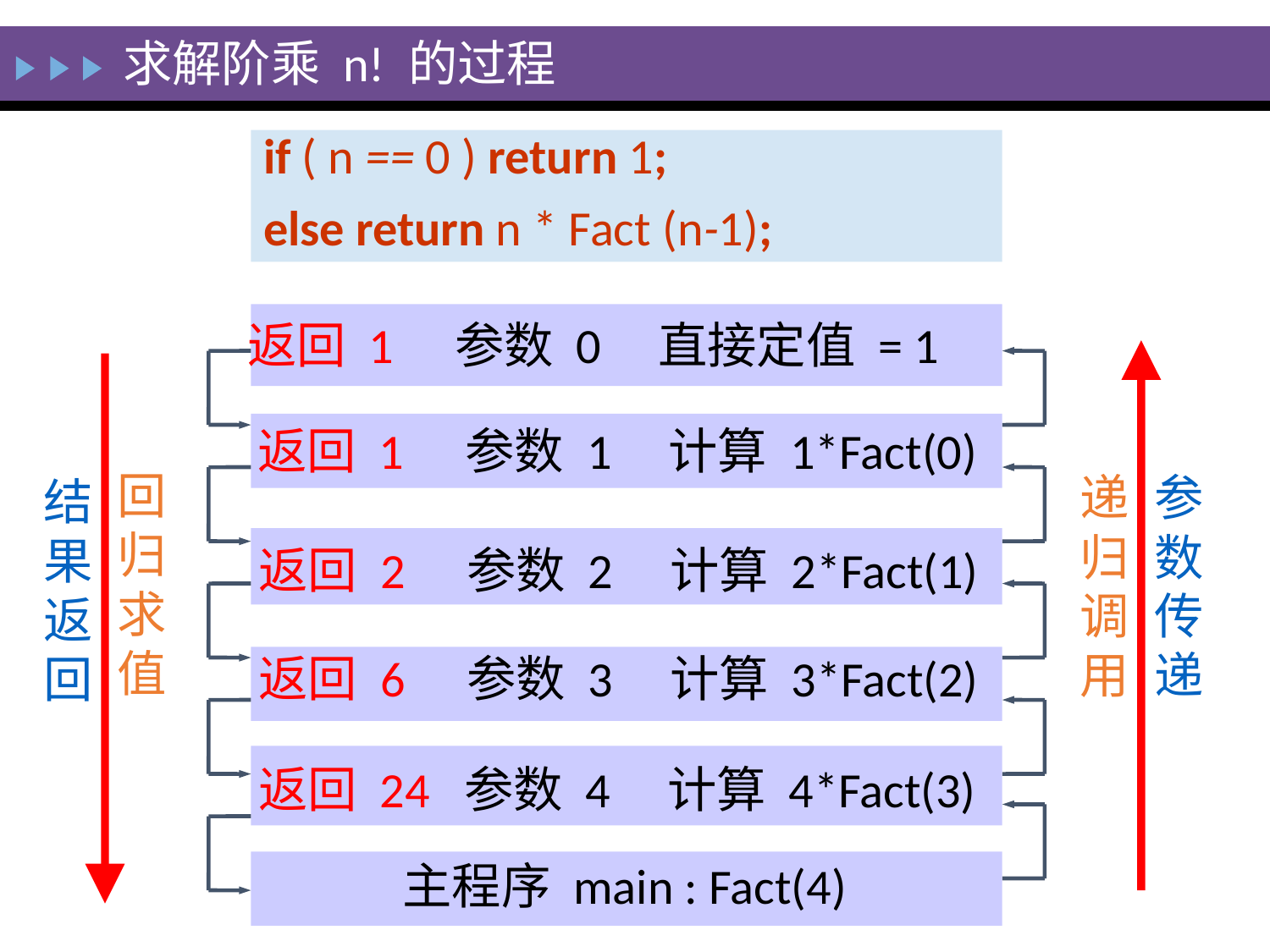

求解阶乘 n! 的过程
if ( n == 0 ) return 1;
else return n * Fact (n-1);

返回 1　参数 0    直接定值 = 1

递归调用
参数传递

回归求值
结果返回

返回 1　参数 1    计算 1*Fact(0)

返回 2　参数 2    计算 2*Fact(1)

返回 6　参数 3    计算 3*Fact(2)

返回 24  参数 4    计算 4*Fact(3)

主程序 main : Fact(4)